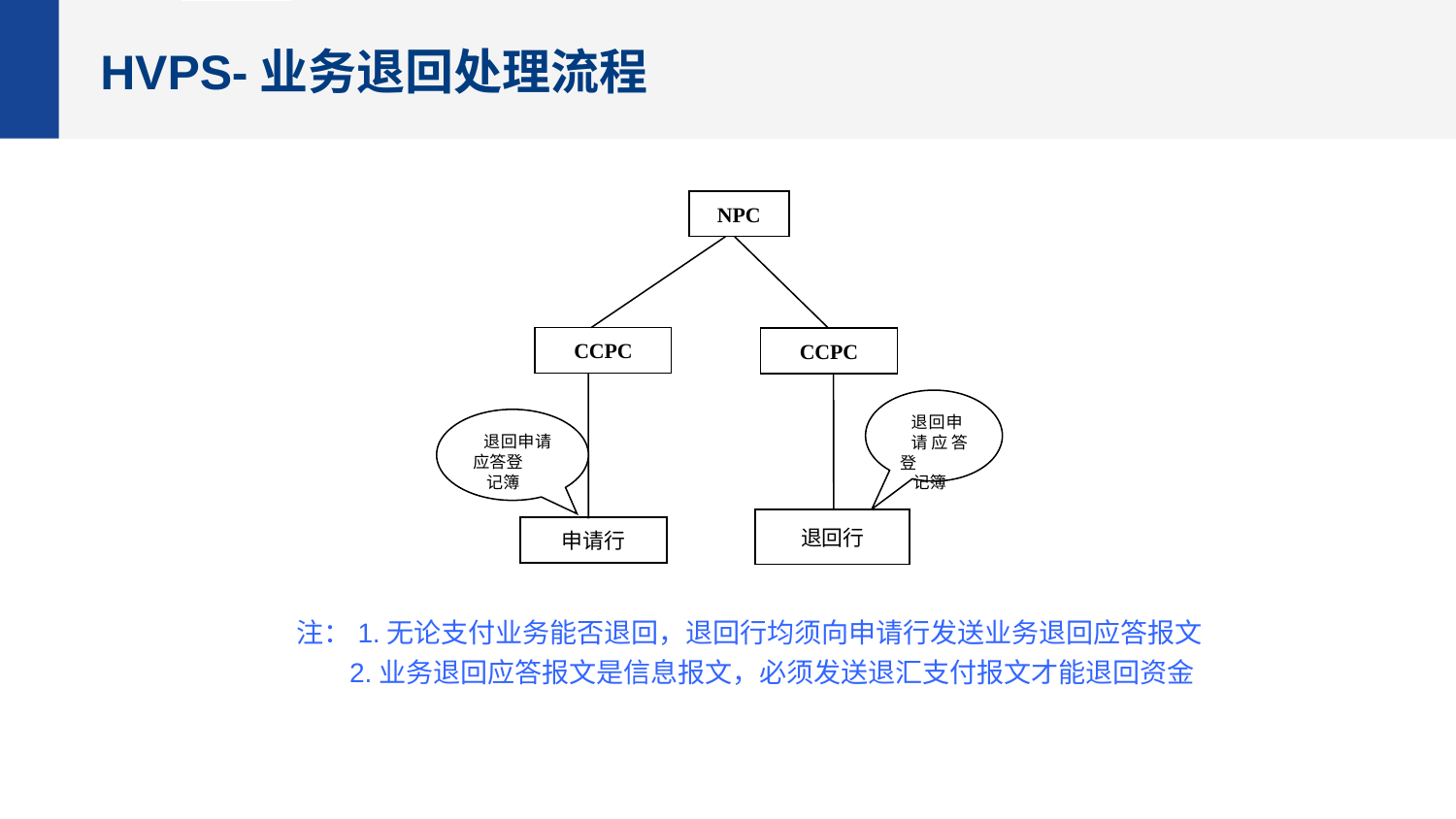

HVPS-业务退回处理流程
NPC

CCPC
CCPC

 退回申   请应答登
  记簿
 退回申请应答登
  记簿
退回行
申请行
注：1.无论支付业务能否退回，退回行均须向申请行发送业务退回应答报文
       2.业务退回应答报文是信息报文，必须发送退汇支付报文才能退回资金